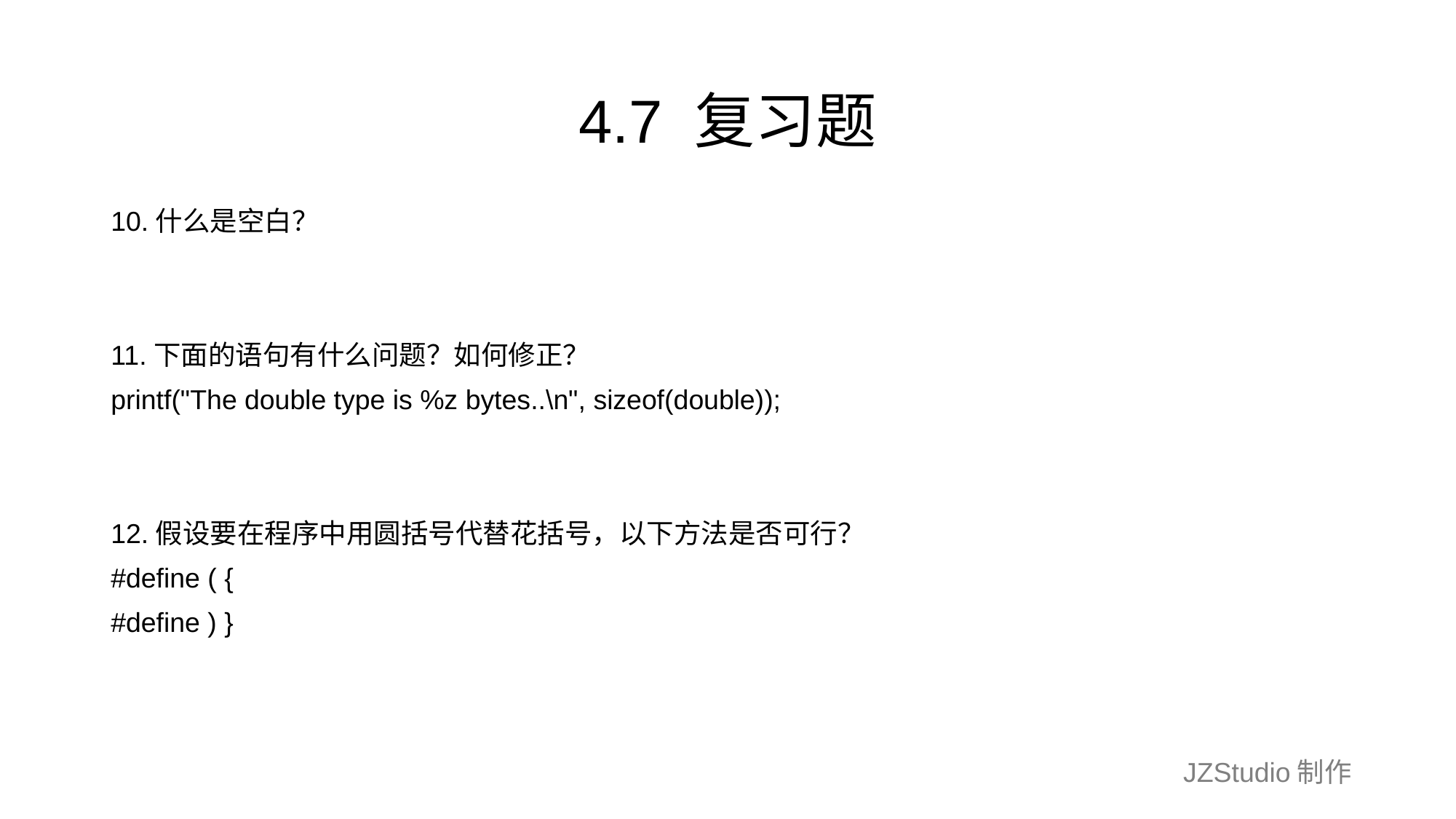

# 4.7 复习题
10.什么是空白？

11.下面的语句有什么问题？如何修正？
printf("The double type is %z bytes..\n", sizeof(double));

12.假设要在程序中用圆括号代替花括号，以下方法是否可行？
#define ( {
#define ) }